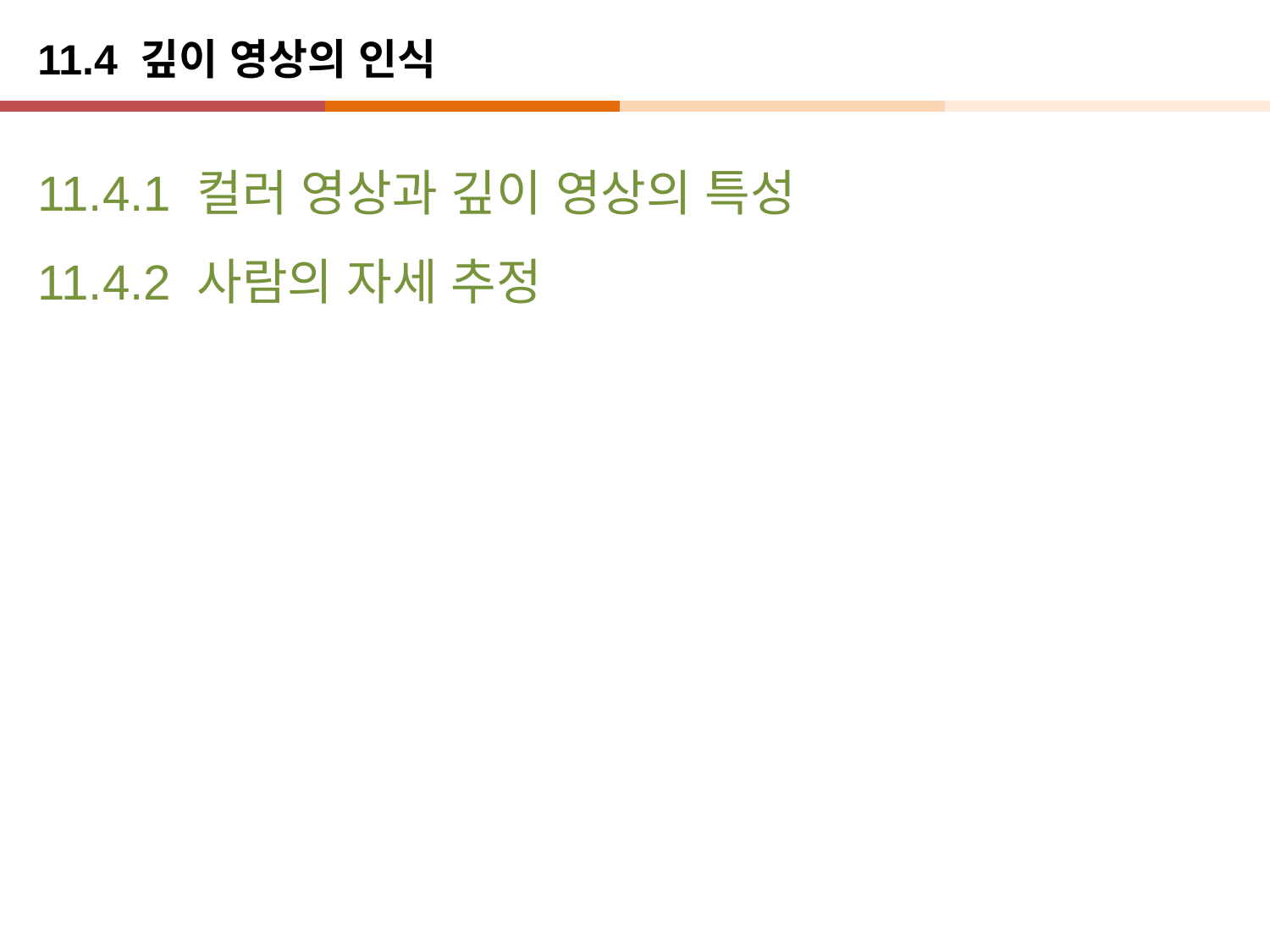

# 11.4 깊이 영상의 인식
11.4.1 컬러 영상과 깊이 영상의 특성
11.4.2 사람의 자세 추정